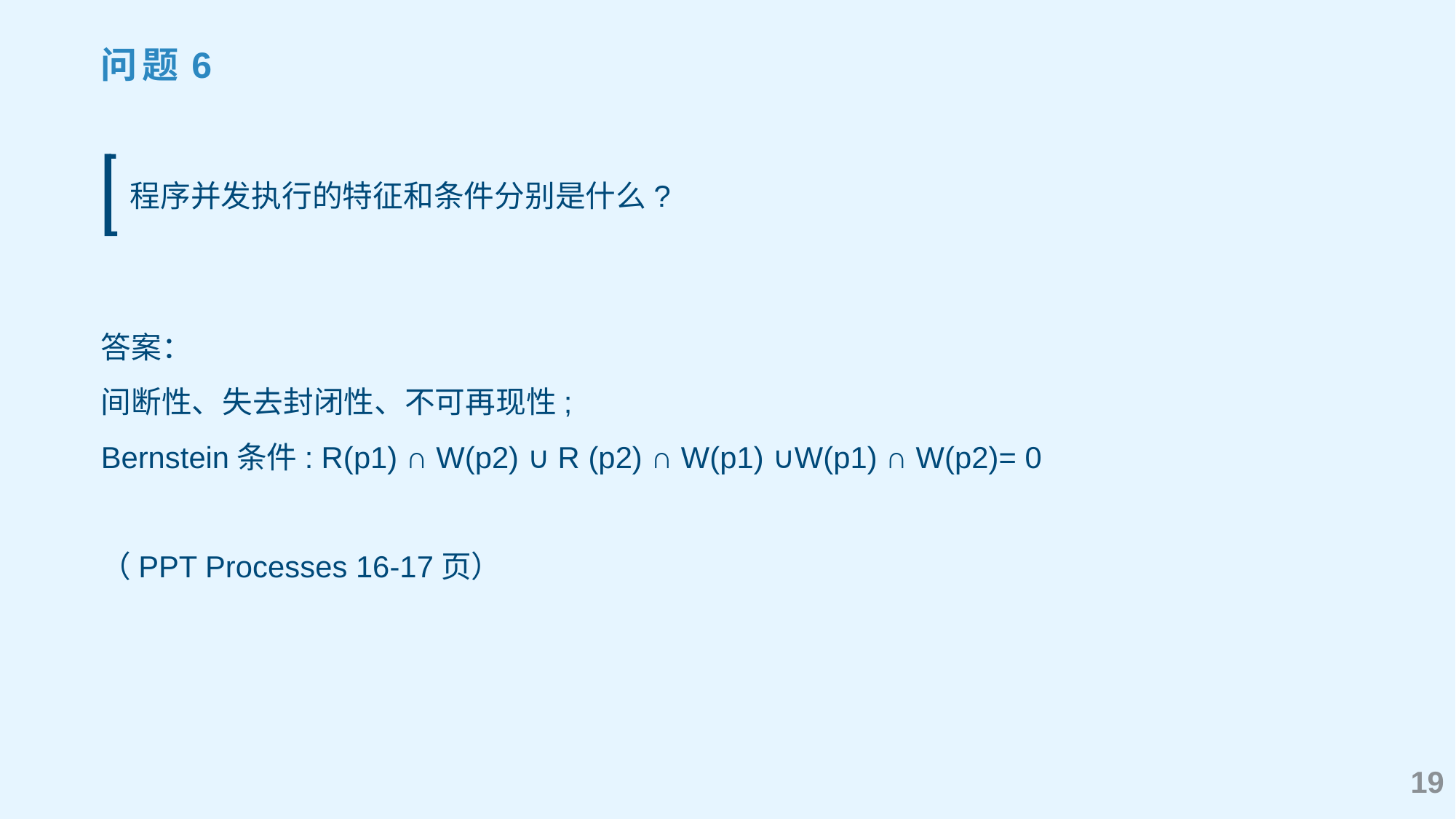

问题6

程序并发执行的特征和条件分别是什么?
答案：
间断性、失去封闭性、不可再现性;
Bernstein条件: R(p1) ∩ W(p2) ∪ R (p2) ∩ W(p1) ∪W(p1) ∩ W(p2)= 0

（PPT Processes 16-17页）
19